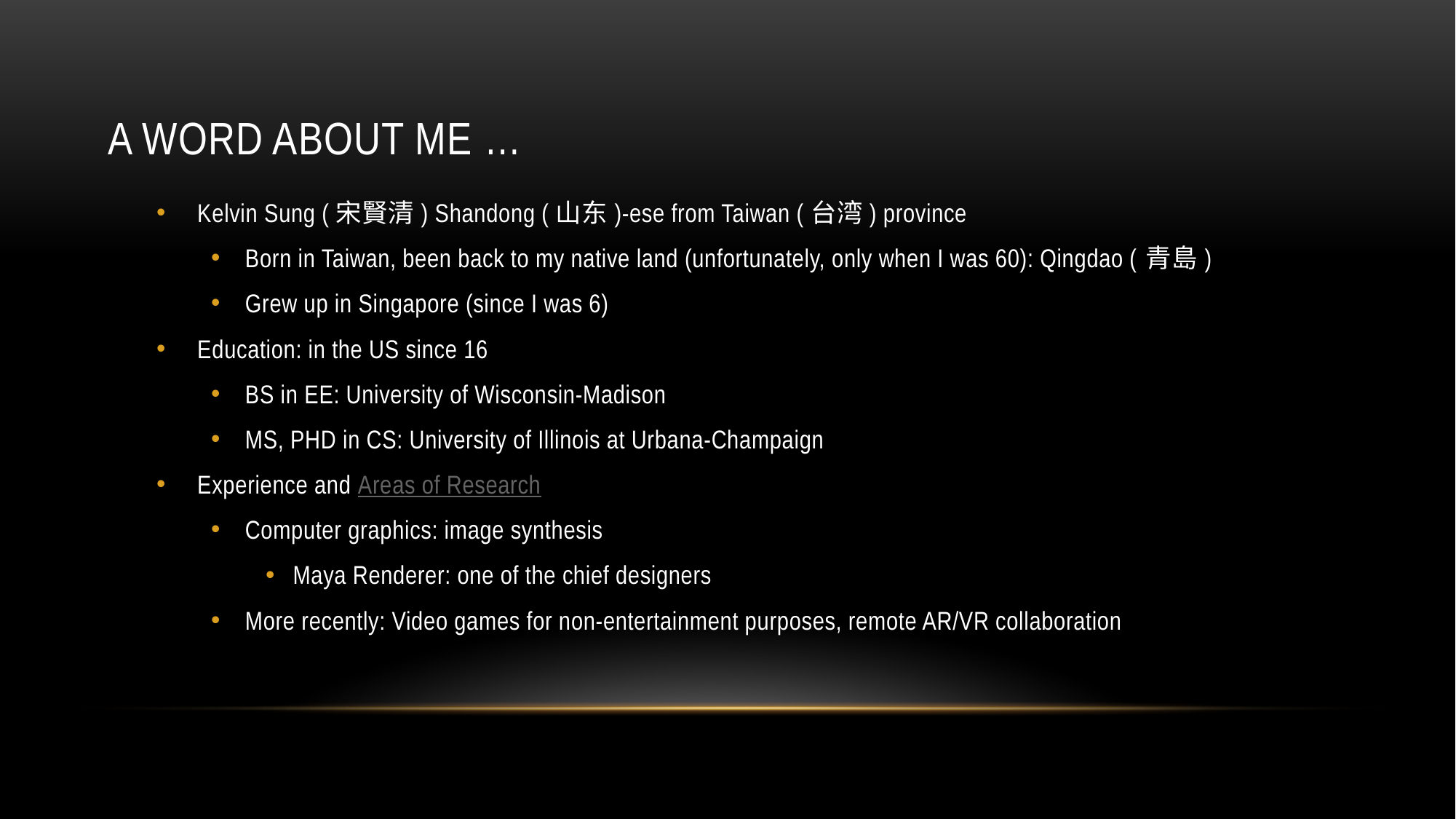

# A Word about me …
Kelvin Sung (宋賢清) Shandong (山东)-ese from Taiwan (台湾) province
Born in Taiwan, been back to my native land (unfortunately, only when I was 60): Qingdao (青島)
Grew up in Singapore (since I was 6)
Education: in the US since 16
BS in EE: University of Wisconsin-Madison
MS, PHD in CS: University of Illinois at Urbana-Champaign
Experience and Areas of Research
Computer graphics: image synthesis
Maya Renderer: one of the chief designers
More recently: Video games for non-entertainment purposes, remote AR/VR collaboration